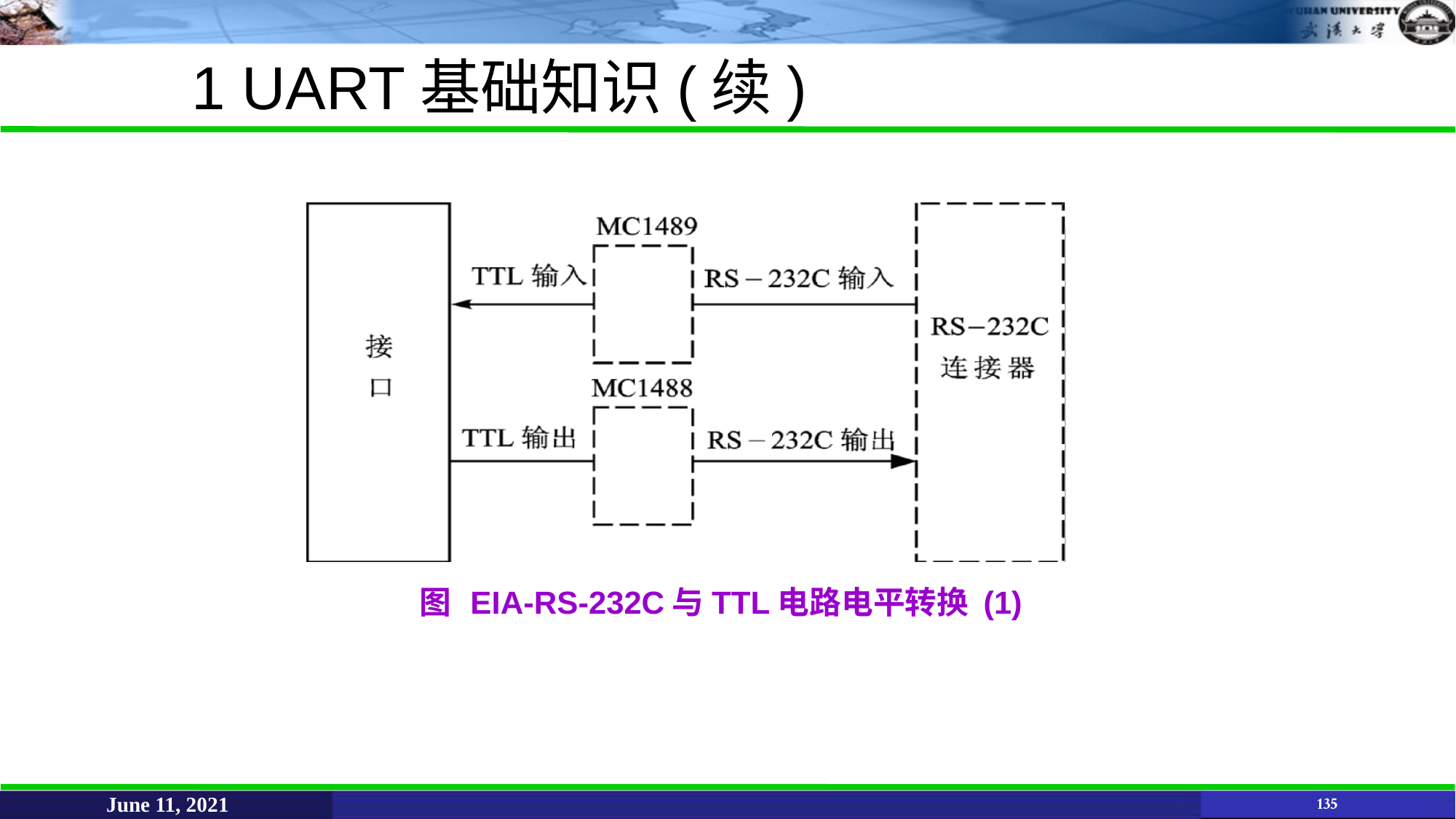

1 UART基础知识(续)

图	EIA-RS-232C与TTL电路电平转换 (1)
June 11, 2021

135